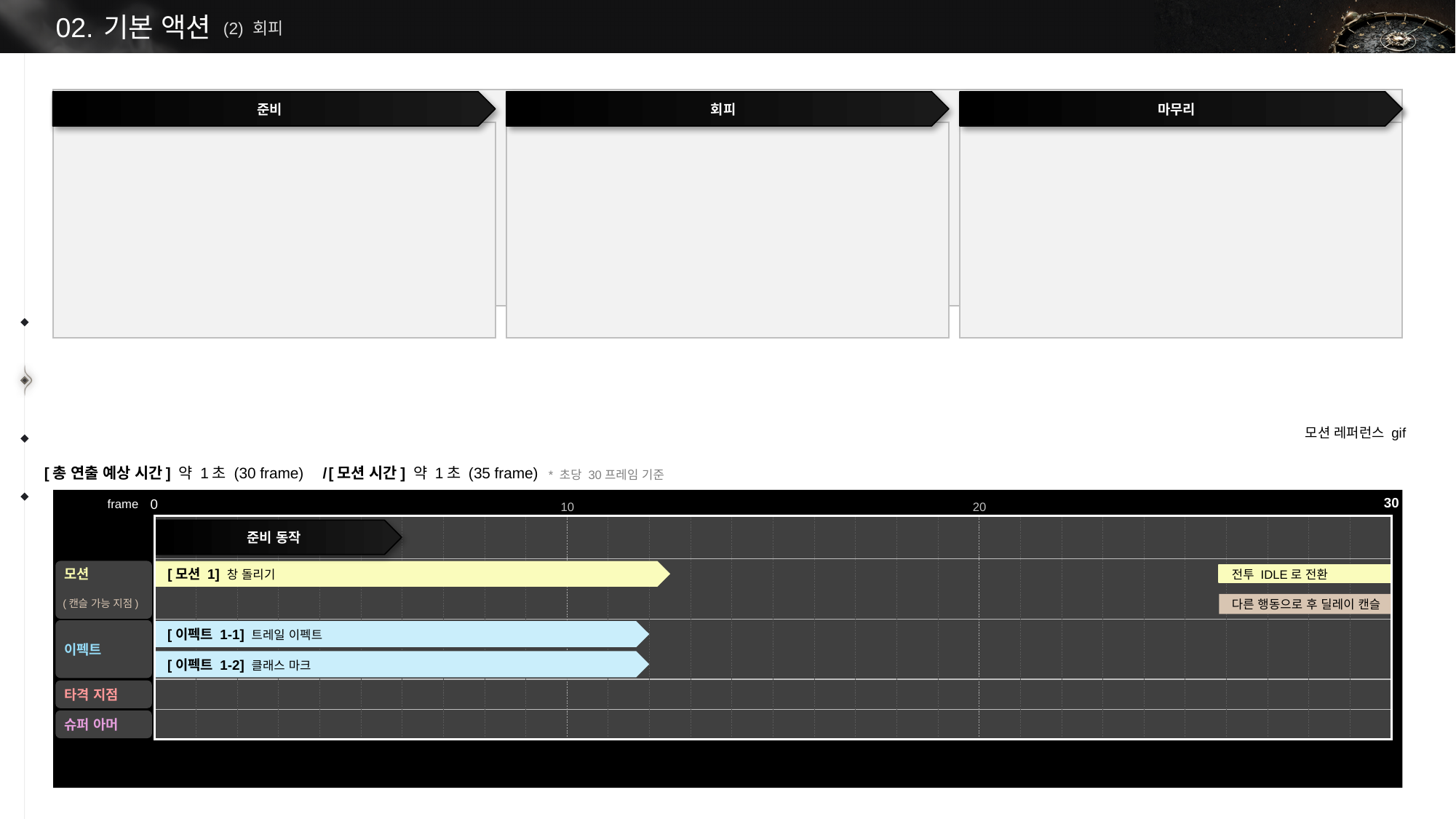

(2) 회피

준비
준비
회피
마무리
준비
회피
마무리

모션 레퍼런스 gif
[총 연출 예상 시간] 약 1초 (30 frame)
/
[모션 시간] 약 1초 (35 frame)
* 초당 30프레임 기준

30
0
frame
10
20

준비 동작

모션
(캔슬 가능 지점)
[모션 1] 창 돌리기
전투 IDLE로 전환
다른 행동으로 후 딜레이 캔슬

이펙트
[이펙트 1-1] 트레일 이펙트
[이펙트 1-2] 클래스 마크

타격 지점

슈퍼 아머